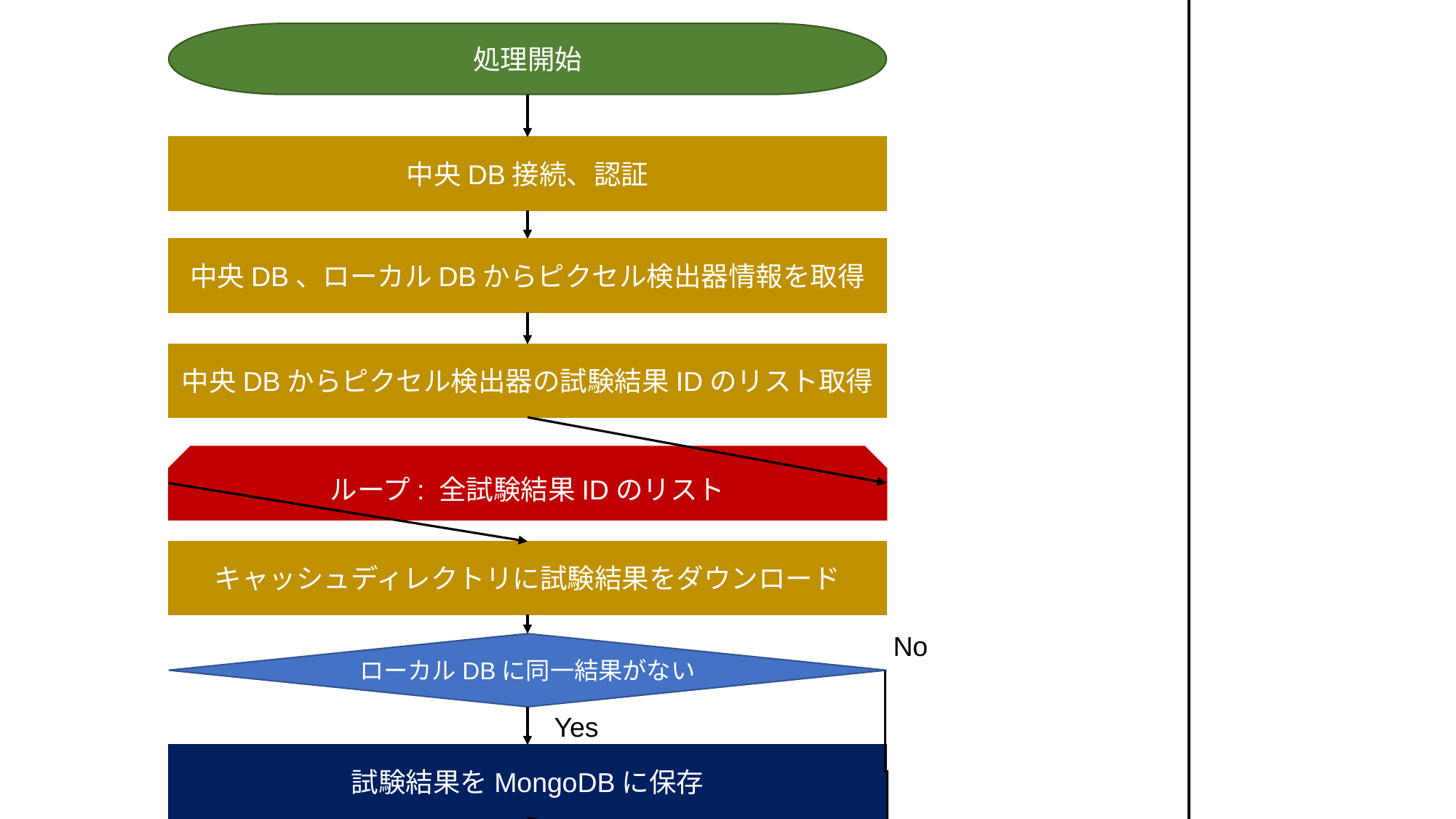

処理開始
中央DB接続、認証
中央DB、ローカルDBからピクセル検出器情報を取得
中央DBからピクセル検出器の試験結果IDのリスト取得
ループ: 全試験結果IDのリスト
キャッシュディレクトリに試験結果をダウンロード
No
ローカルDBに同一結果がない
Yes
試験結果をMongoDBに保存
次試験結果の処理 or ループ終了
中央DBの検出器の工程をローカルDBに同期
処理終了